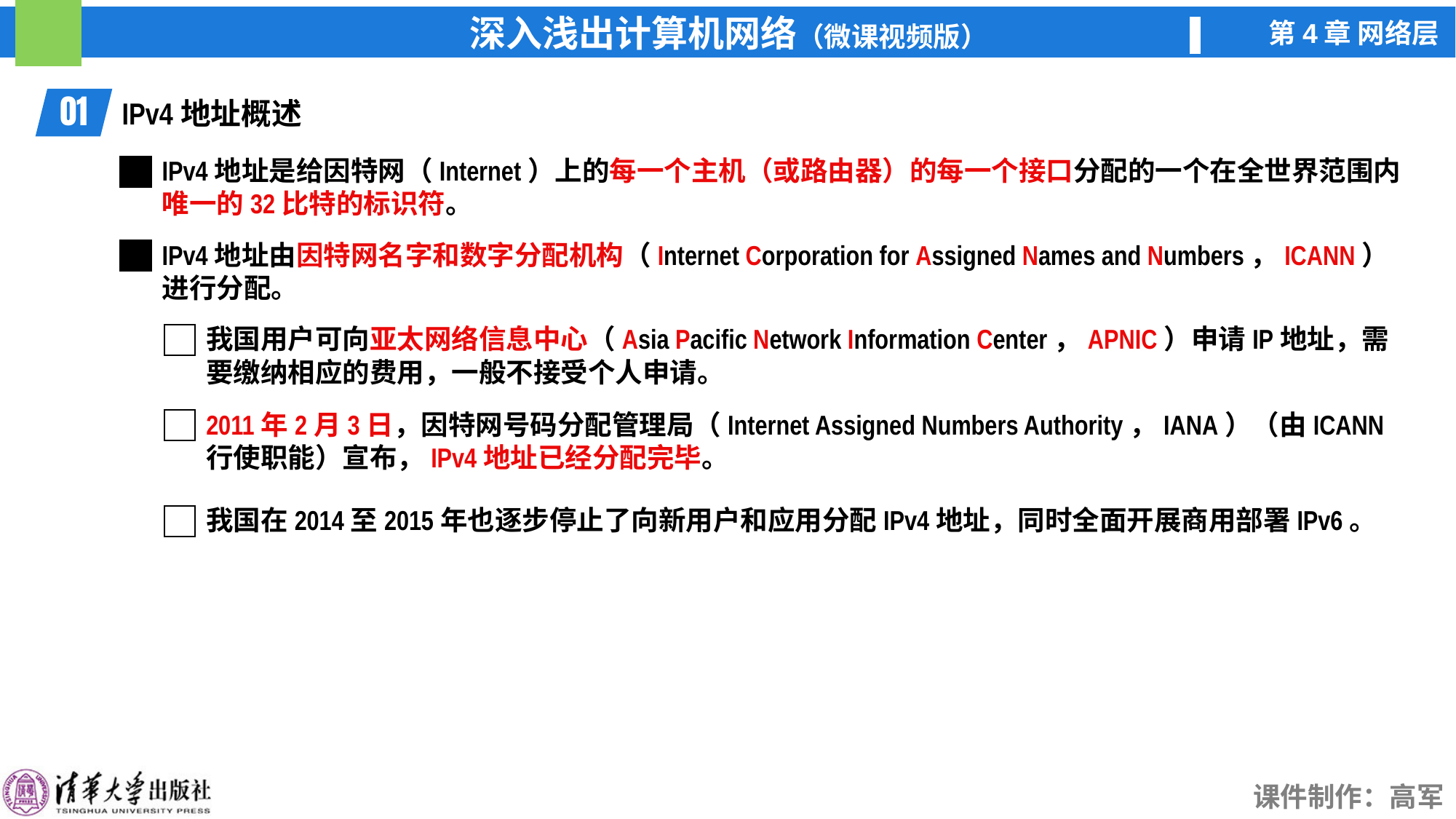

01
IPv4地址概述
IPv4地址是给因特网（Internet）上的每一个主机（或路由器）的每一个接口分配的一个在全世界范围内唯一的32比特的标识符。

IPv4地址由因特网名字和数字分配机构（Internet Corporation for Assigned Names and Numbers，ICANN）进行分配。

我国用户可向亚太网络信息中心（Asia Pacific Network Information Center，APNIC）申请IP地址，需要缴纳相应的费用，一般不接受个人申请。

2011年2月3日，因特网号码分配管理局（Internet Assigned Numbers Authority，IANA）（由ICANN行使职能）宣布，IPv4地址已经分配完毕。

我国在2014至2015年也逐步停止了向新用户和应用分配IPv4地址，同时全面开展商用部署IPv6。